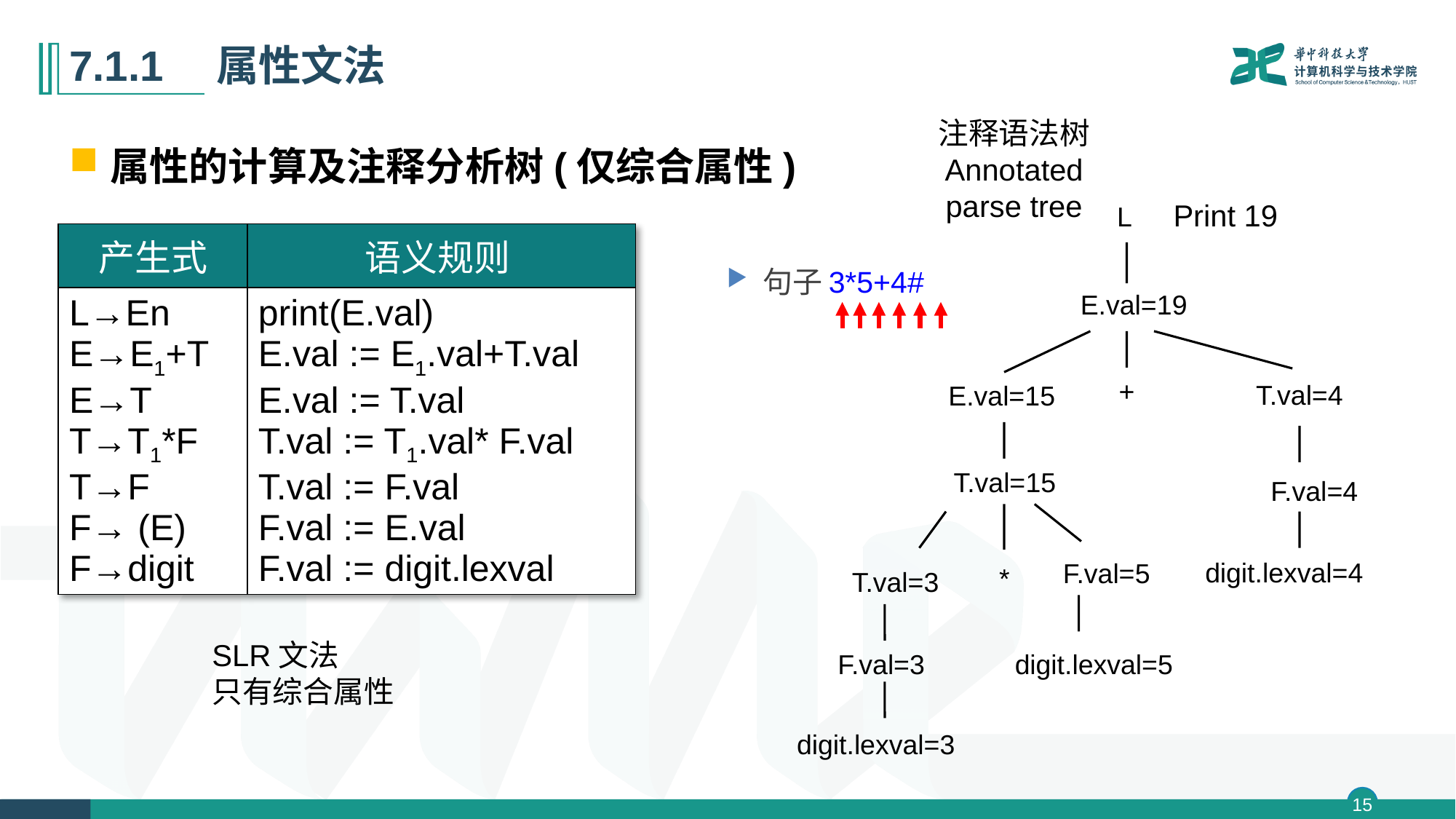

# 7.1.1　属性文法
注释语法树
Annotated parse tree
属性的计算及注释分析树(仅综合属性)
L
Print 19
| 产生式 | 语义规则 |
| --- | --- |
| L→En E→E1+T E→T T→T1\*F T→F F→ (E) F→digit | print(E.val) E.val := E1.val+T.val E.val := T.val T.val := T1.val\* F.val T.val := F.val F.val := E.val F.val := digit.lexval |

句子3*5+4#
E.val=19

+
T.val=4
E.val=15

T.val=15
F.val=4

digit.lexval=4
F.val=5
*
T.val=3

SLR文法
只有综合属性
F.val=3
digit.lexval=5

digit.lexval=3